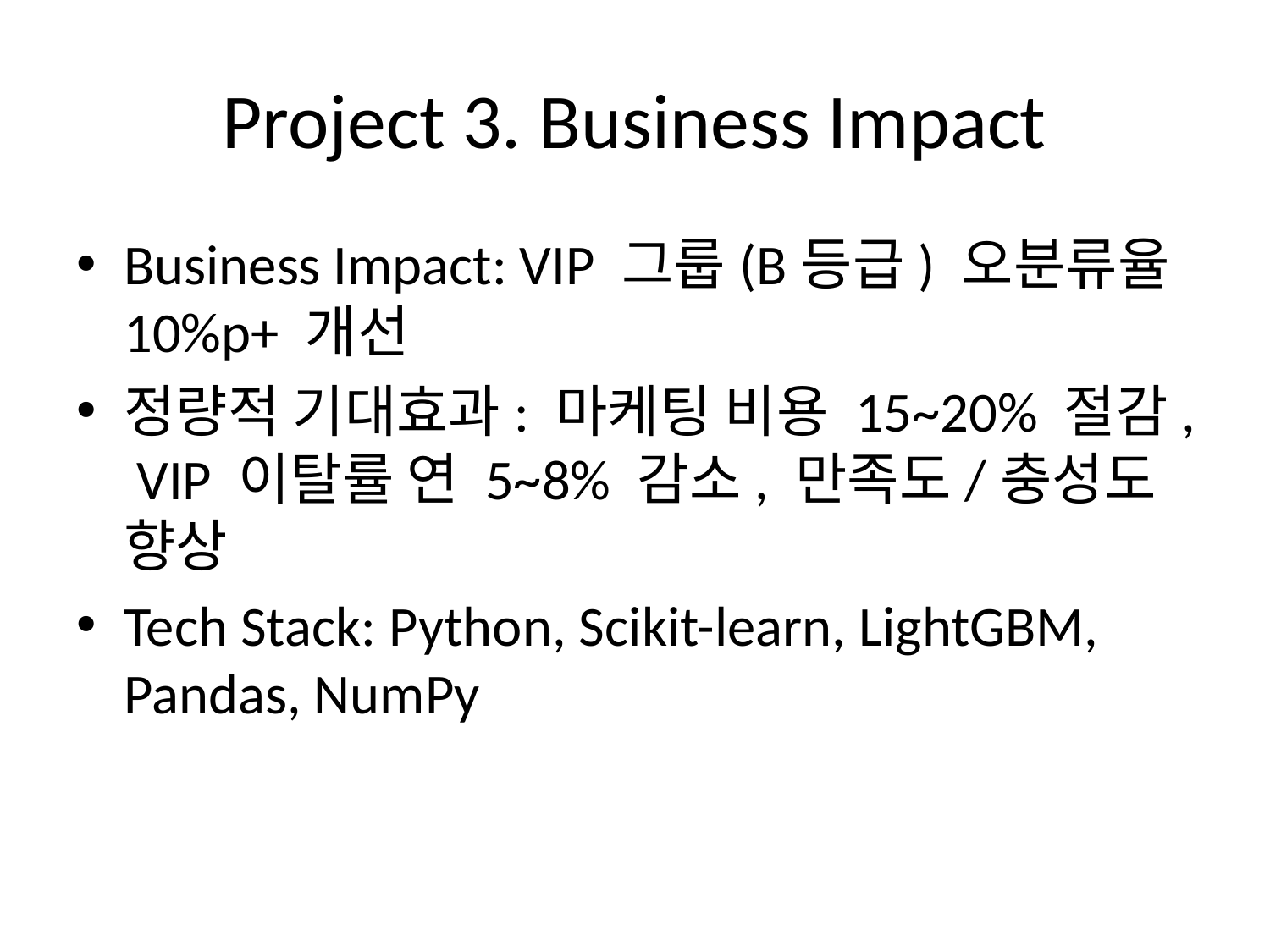

# Project 3. Business Impact
Business Impact: VIP 그룹(B등급) 오분류율 10%p+ 개선
정량적 기대효과: 마케팅 비용 15~20% 절감, VIP 이탈률 연 5~8% 감소, 만족도/충성도 향상
Tech Stack: Python, Scikit-learn, LightGBM, Pandas, NumPy